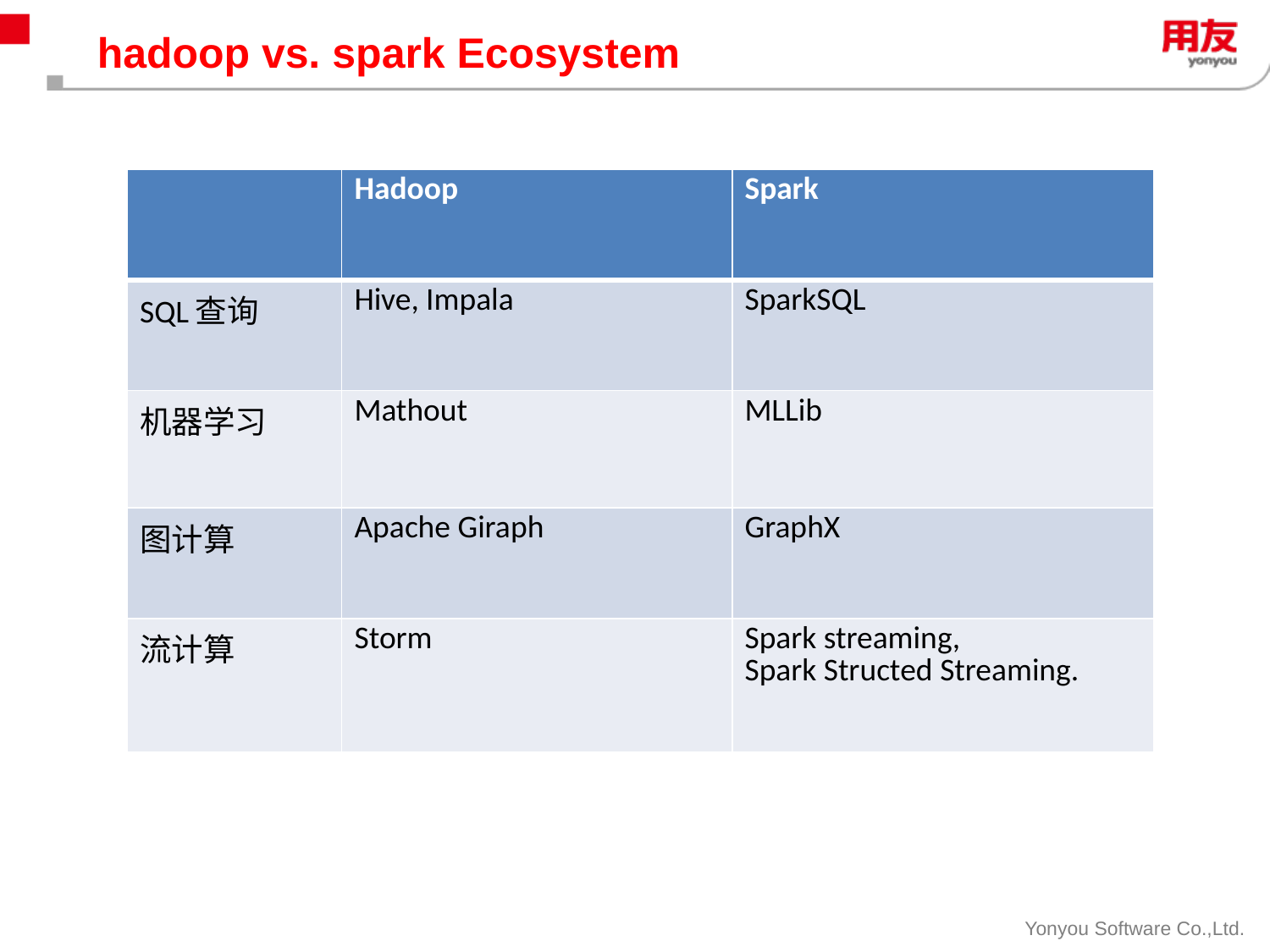

# hadoop vs. spark Ecosystem
|  | Hadoop | Spark |
| --- | --- | --- |
| SQL查询 | Hive, Impala | SparkSQL |
| 机器学习 | Mathout | MLLib |
| 图计算 | Apache Giraph | GraphX |
| 流计算 | Storm | Spark streaming, Spark Structed Streaming. |